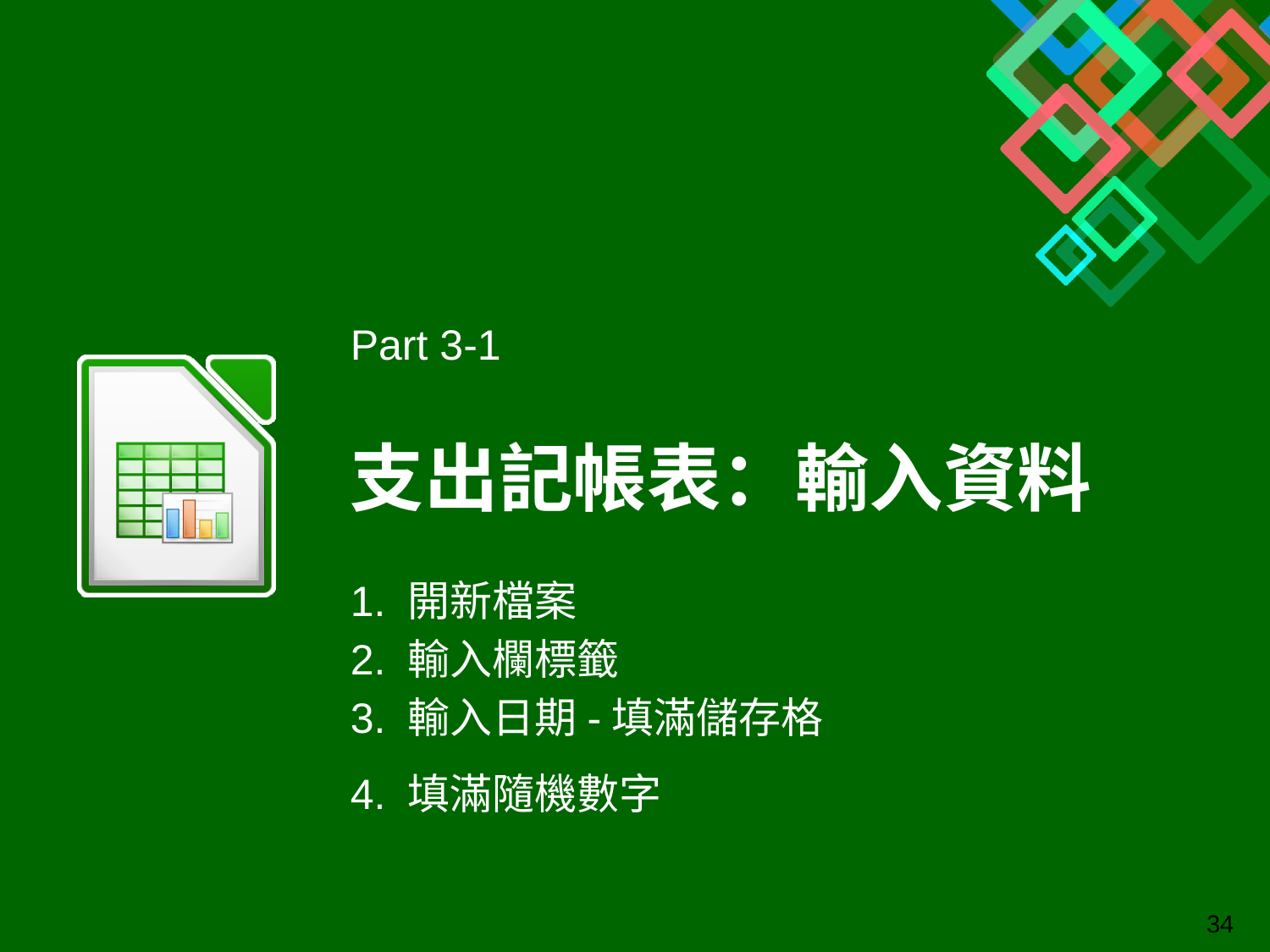

Part 3-1
# 支出記帳表：輸入資料
1. 開新檔案
2. 輸入欄標籤
3. 輸入日期-填滿儲存格
4. 填滿隨機數字

34